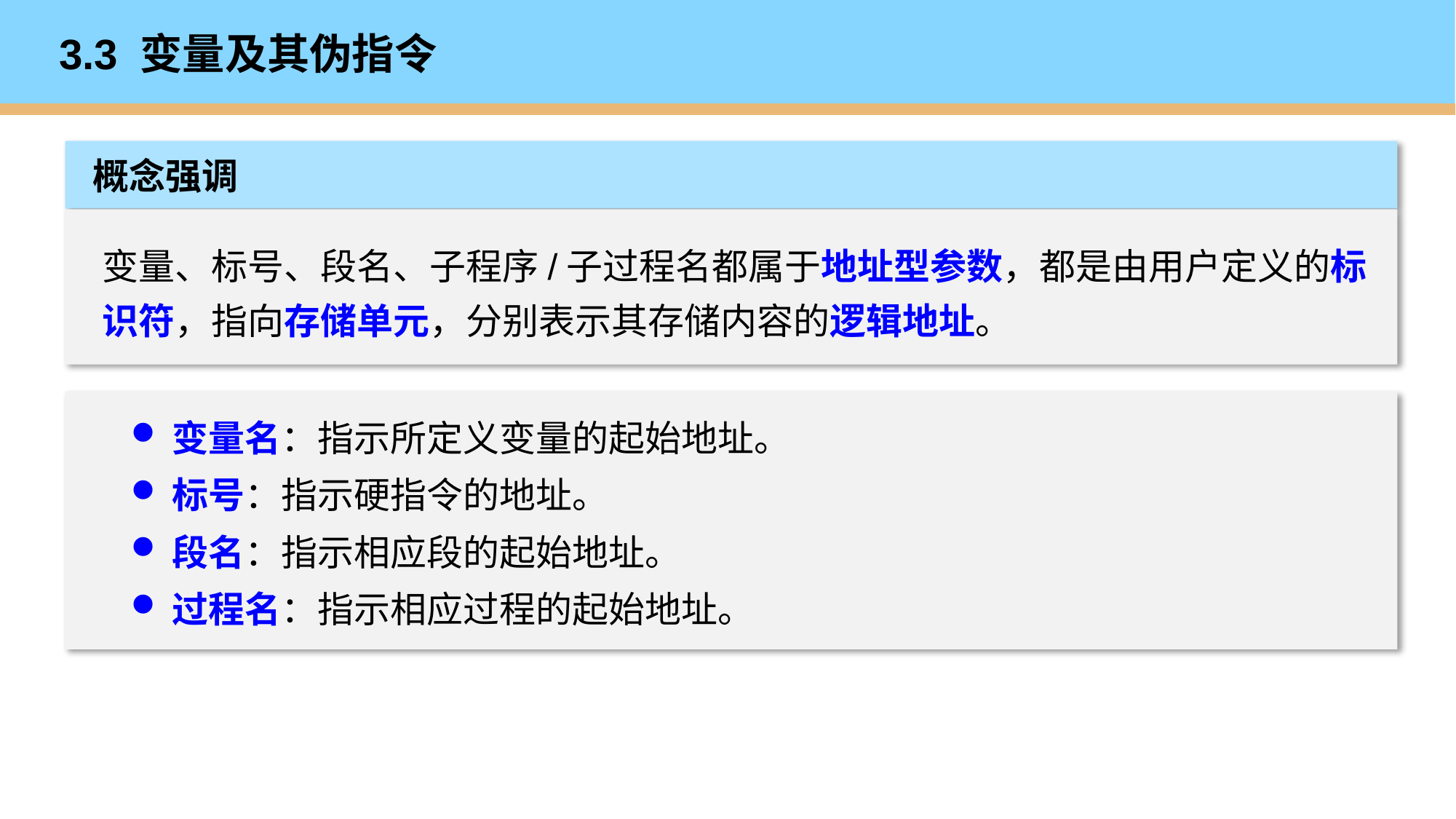

# 3.3 变量及其伪指令
 概念强调
变量、标号、段名、子程序/子过程名都属于地址型参数，都是由用户定义的标识符，指向存储单元，分别表示其存储内容的逻辑地址。
变量名：指示所定义变量的起始地址。
标号：指示硬指令的地址。
段名：指示相应段的起始地址。
过程名：指示相应过程的起始地址。
118